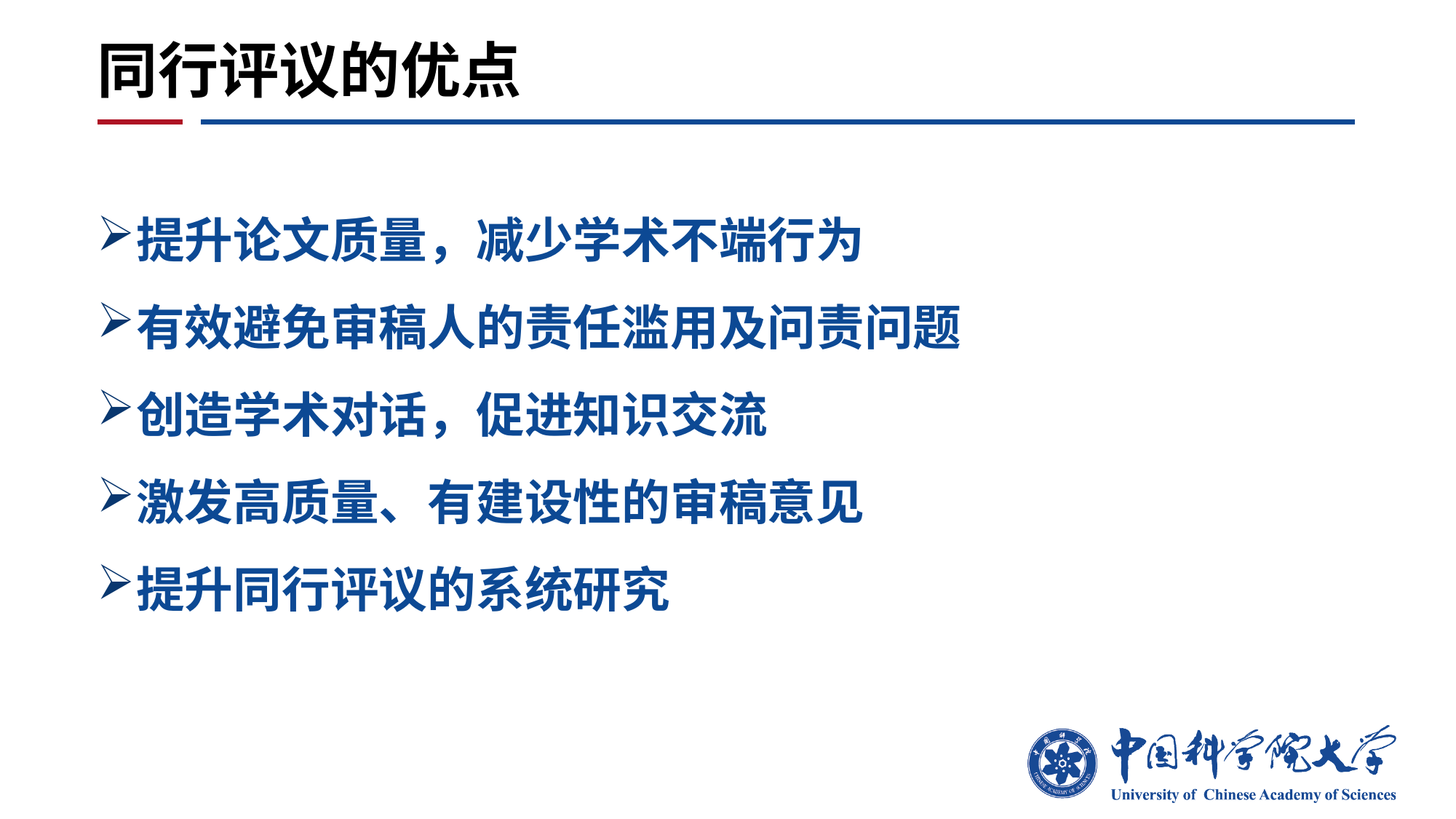

同行评议的优点

提升论文质量，减少学术不端行为
有效避免审稿人的责任滥用及问责问题
创造学术对话，促进知识交流
激发高质量、有建设性的审稿意见
提升同行评议的系统研究